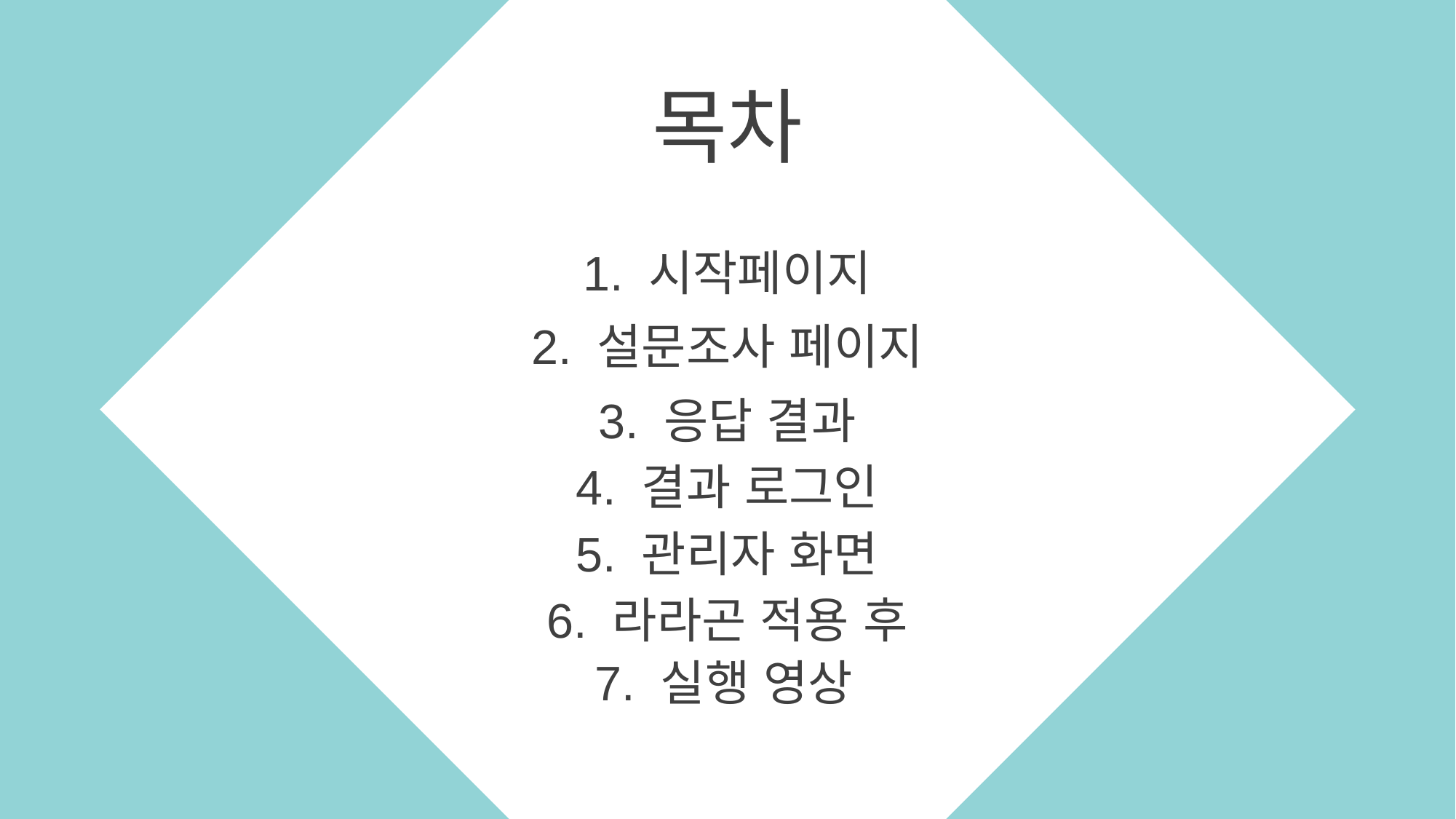

목차
1. 시작페이지
2. 설문조사 페이지
3. 응답 결과
4. 결과 로그인
5. 관리자 화면
6. 라라곤 적용 후
7. 실행 영상